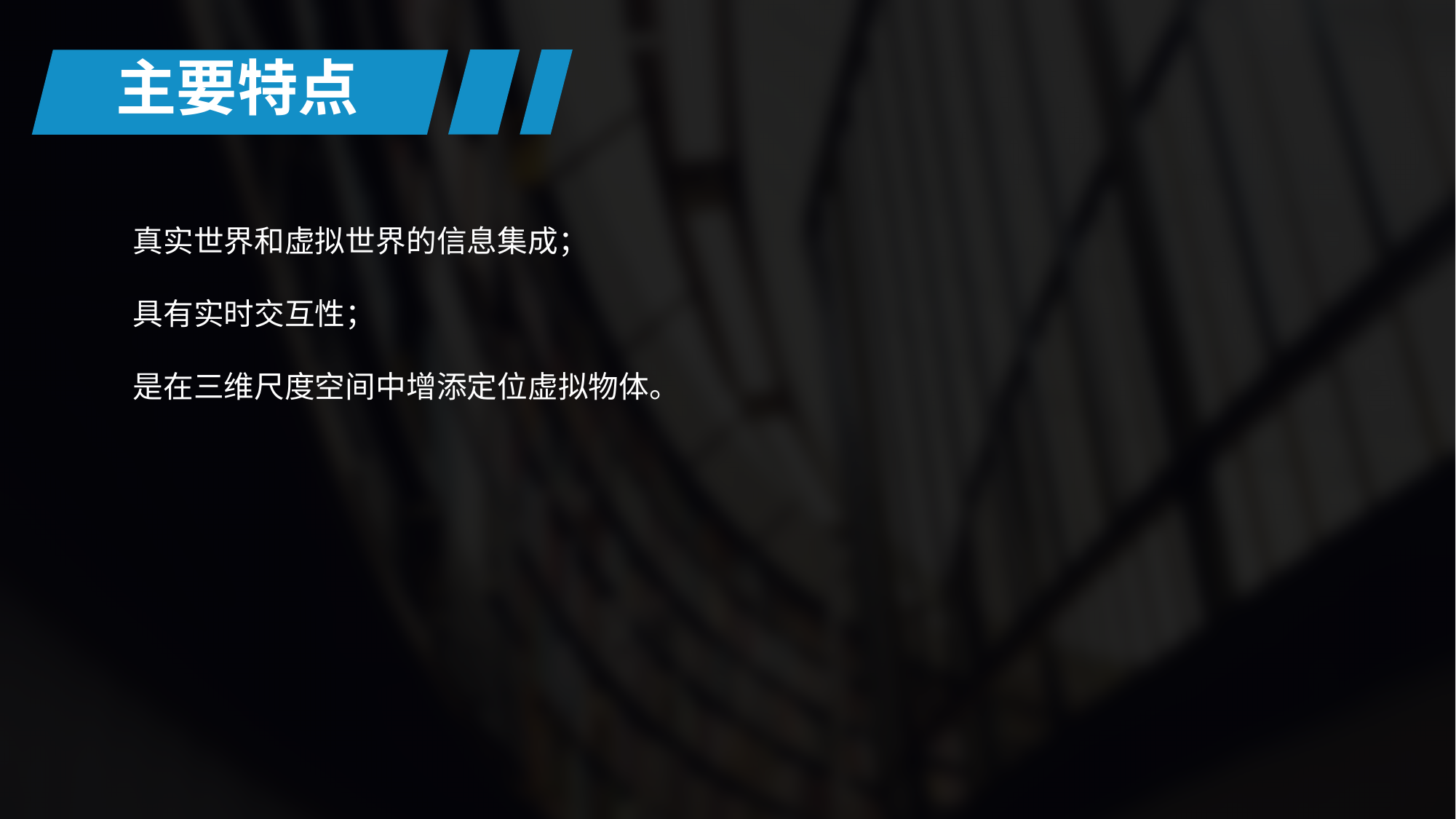

主要特点

真实世界和虚拟世界的信息集成；
具有实时交互性；
是在三维尺度空间中增添定位虚拟物体。